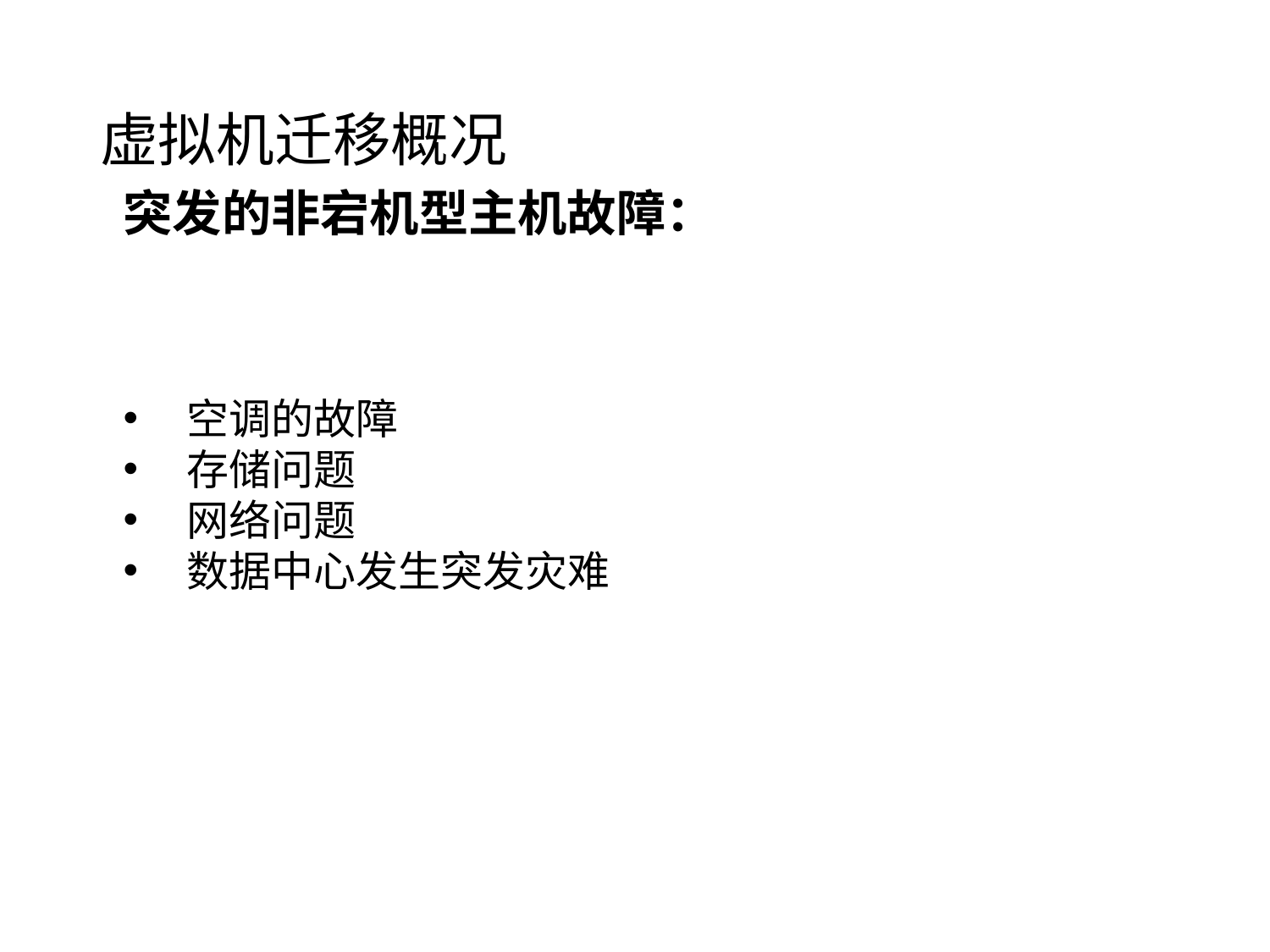

# 虚拟机迁移概况
突发的非宕机型主机故障：
空调的故障
存储问题
网络问题
数据中心发生突发灾难